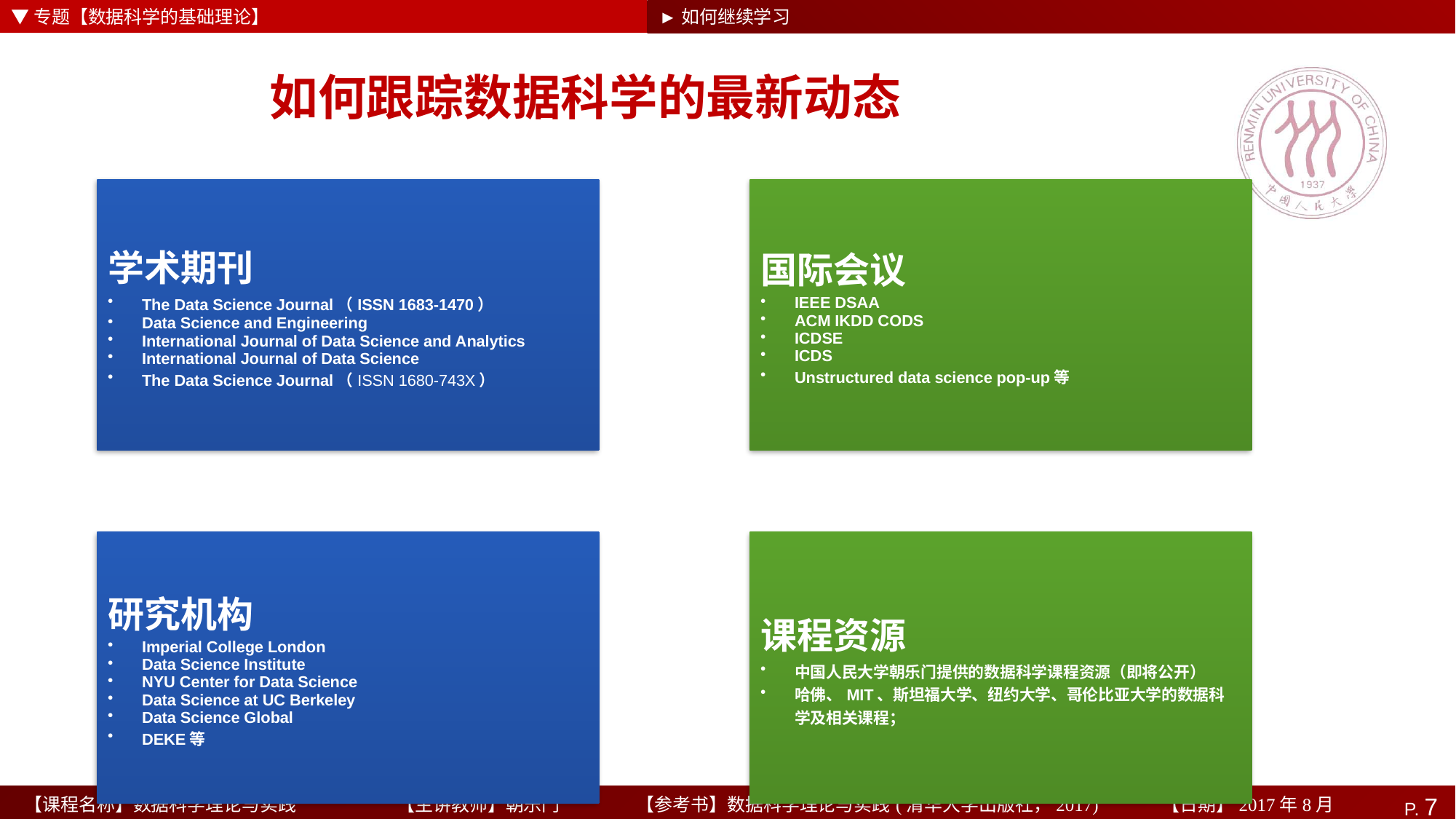

▼专题【数据科学的基础理论】
►如何继续学习
# 如何跟踪数据科学的最新动态
学术期刊
The Data Science Journal（ISSN 1683-1470）
国际会议
IEEE DSAA
ACM IKDD CODS
ICDSE
ICDS
Unstructured data science pop-up等
研究机构
Imperial College London
Data Science Institute
NYU Center for Data Science
Data Science at UC Berkeley
Data Science Global
DEKE等
课程资源
中国人民大学朝乐门提供的数据科学课程资源（即将公开）
哈佛、MIT、斯坦福大学、纽约大学、哥伦比亚大学的数据科学及相关课程；
International Journal of Data Science
International Journal of Data Science and Analytics
Data Science and Engineering
The Data Science Journal（ISSN 1680-743X）